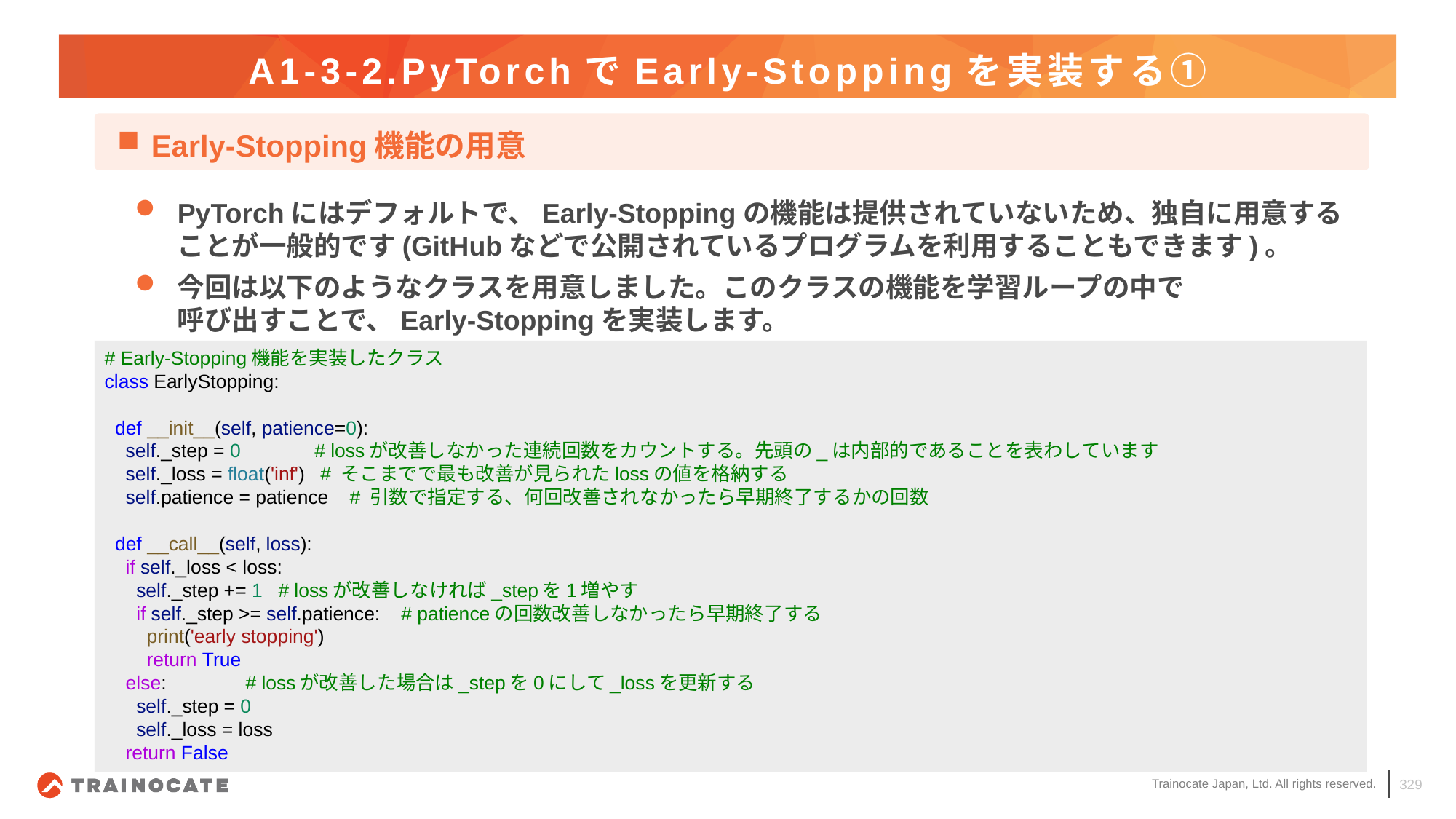

# A1-3-2.PyTorchでEarly-Stoppingを実装する①
Early-Stopping機能の用意
PyTorchにはデフォルトで、Early-Stoppingの機能は提供されていないため、独自に用意する
ことが一般的です(GitHubなどで公開されているプログラムを利用することもできます)。
今回は以下のようなクラスを用意しました。このクラスの機能を学習ループの中で
呼び出すことで、Early-Stoppingを実装します。
# Early-Stopping機能を実装したクラス
class EarlyStopping:
  def __init__(self, patience=0):
    self._step = 0              # lossが改善しなかった連続回数をカウントする。先頭の_は内部的であることを表わしています
    self._loss = float('inf')   # そこまでで最も改善が見られたlossの値を格納する
    self.patience = patience    # 引数で指定する、何回改善されなかったら早期終了するかの回数
  def __call__(self, loss):
    if self._loss < loss:
      self._step += 1   # lossが改善しなければ_stepを1増やす
      if self._step >= self.patience:    # patienceの回数改善しなかったら早期終了する
        print('early stopping')
        return True
    else:               # lossが改善した場合は_stepを0にして_lossを更新する
      self._step = 0
      self._loss = loss
    return False
329